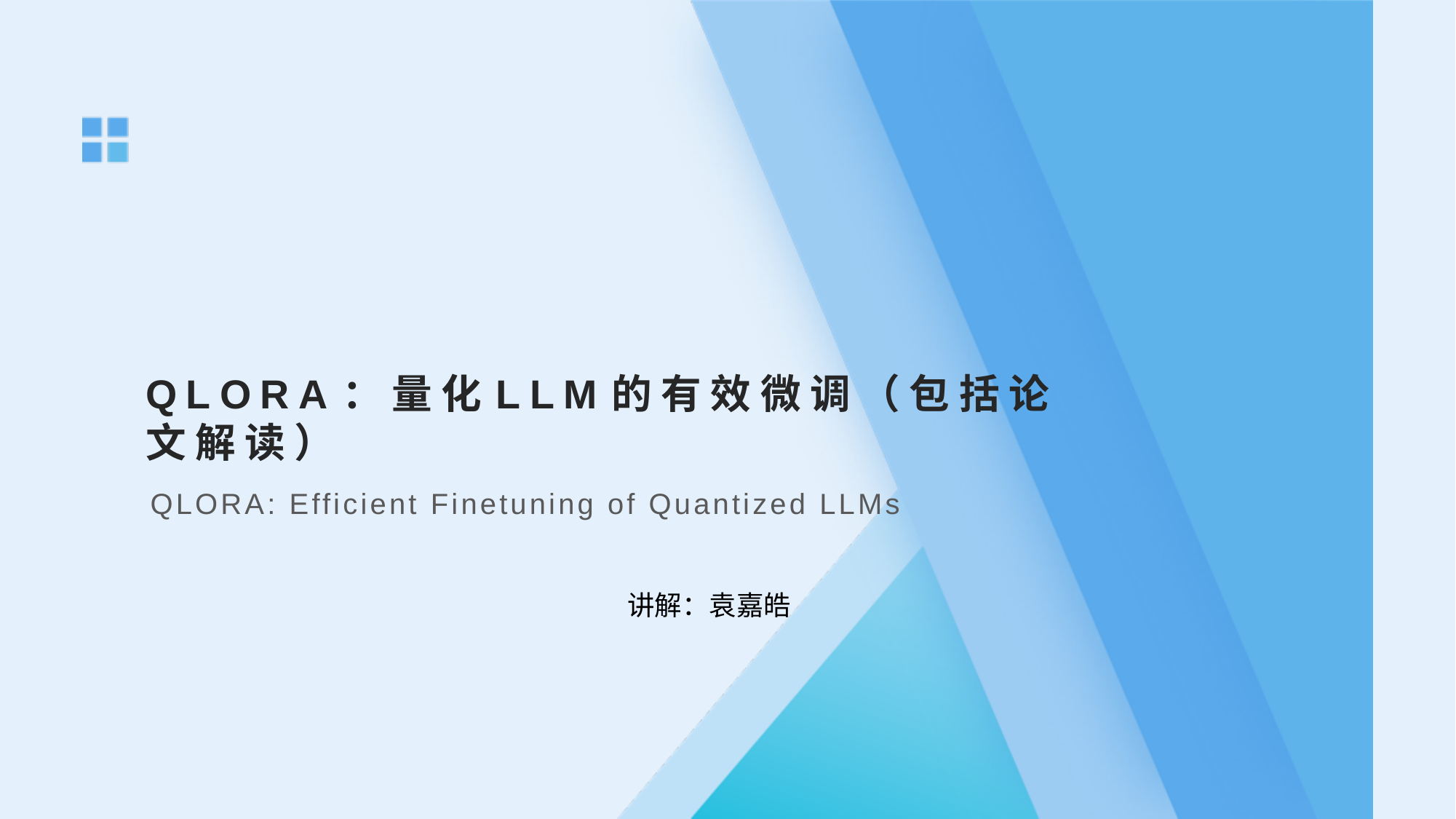

QLORA：量化LLM的有效微调（包括论文解读）
QLORA: Efficient Finetuning of Quantized LLMs
讲解：袁嘉皓